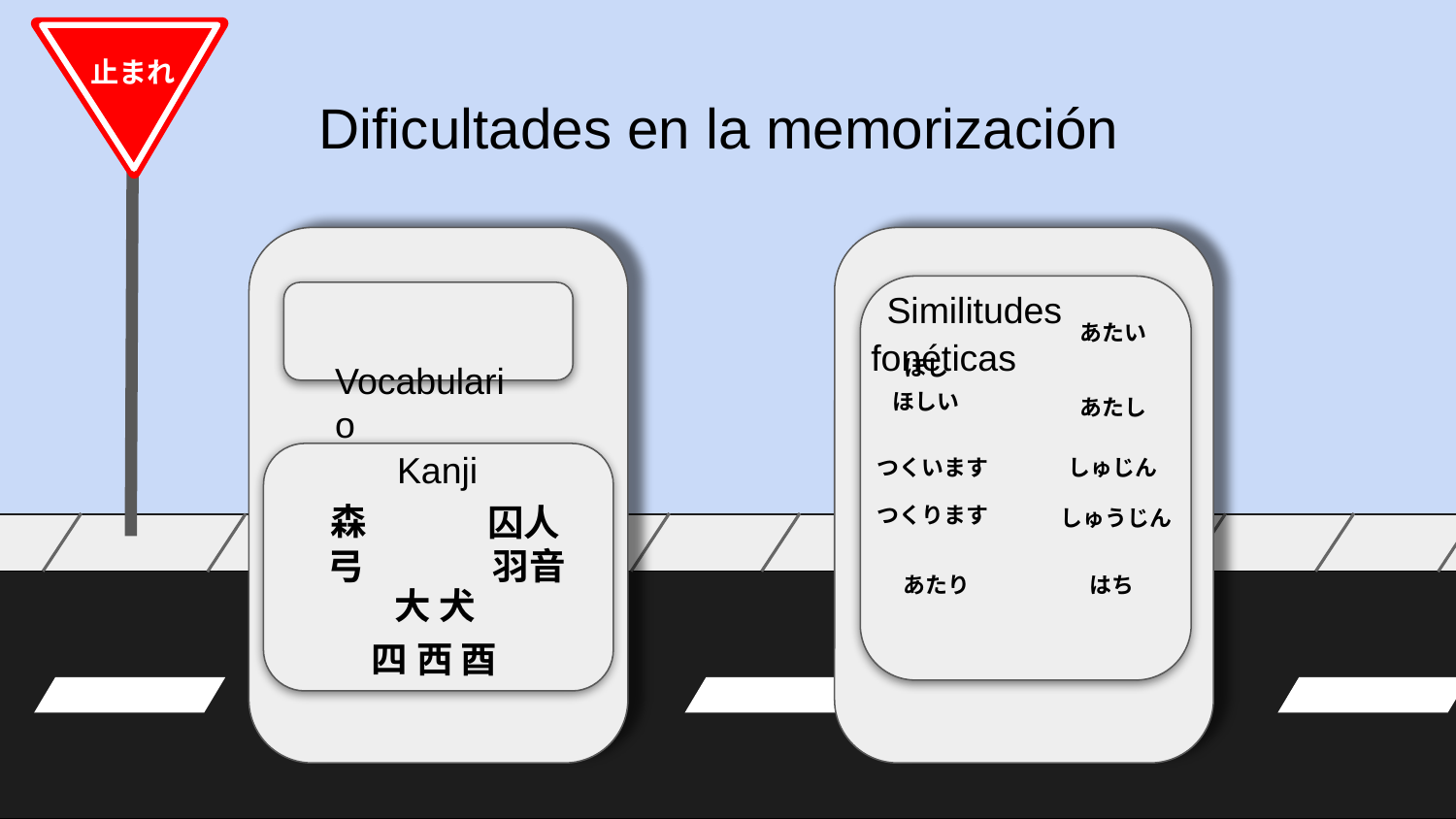

止まれ
# Dificultades en la memorización

 Similitudes fonéticas
 Vocabulario

あたい

ほし
ほしい
あたし
 Kanji
しゅじん
つくいます

森
囚人
つくります
しゅうじん

弓
羽音
あたり
はち
大
犬

四
西
酉